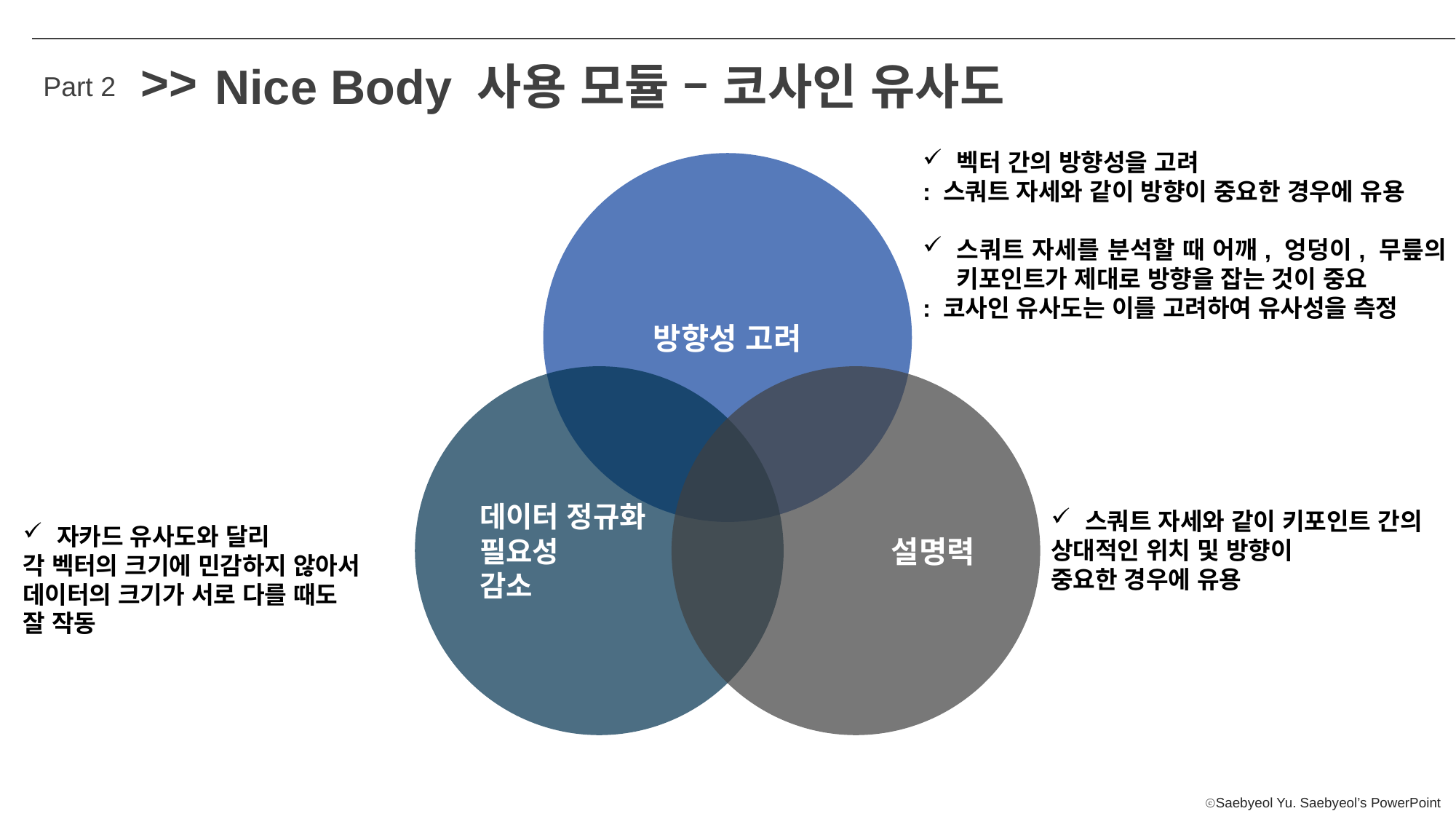

>>
Nice Body 사용 모듈 – 코사인 유사도
Part 2
벡터 간의 방향성을 고려
: 스쿼트 자세와 같이 방향이 중요한 경우에 유용

스쿼트 자세를 분석할 때 어깨, 엉덩이, 무릎의 키포인트가 제대로 방향을 잡는 것이 중요
: 코사인 유사도는 이를 고려하여 유사성을 측정
방향성 고려
데이터 정규화
필요성
감소
설명력
스쿼트 자세와 같이 키포인트 간의
상대적인 위치 및 방향이
중요한 경우에 유용
자카드 유사도와 달리
각 벡터의 크기에 민감하지 않아서
데이터의 크기가 서로 다를 때도
잘 작동